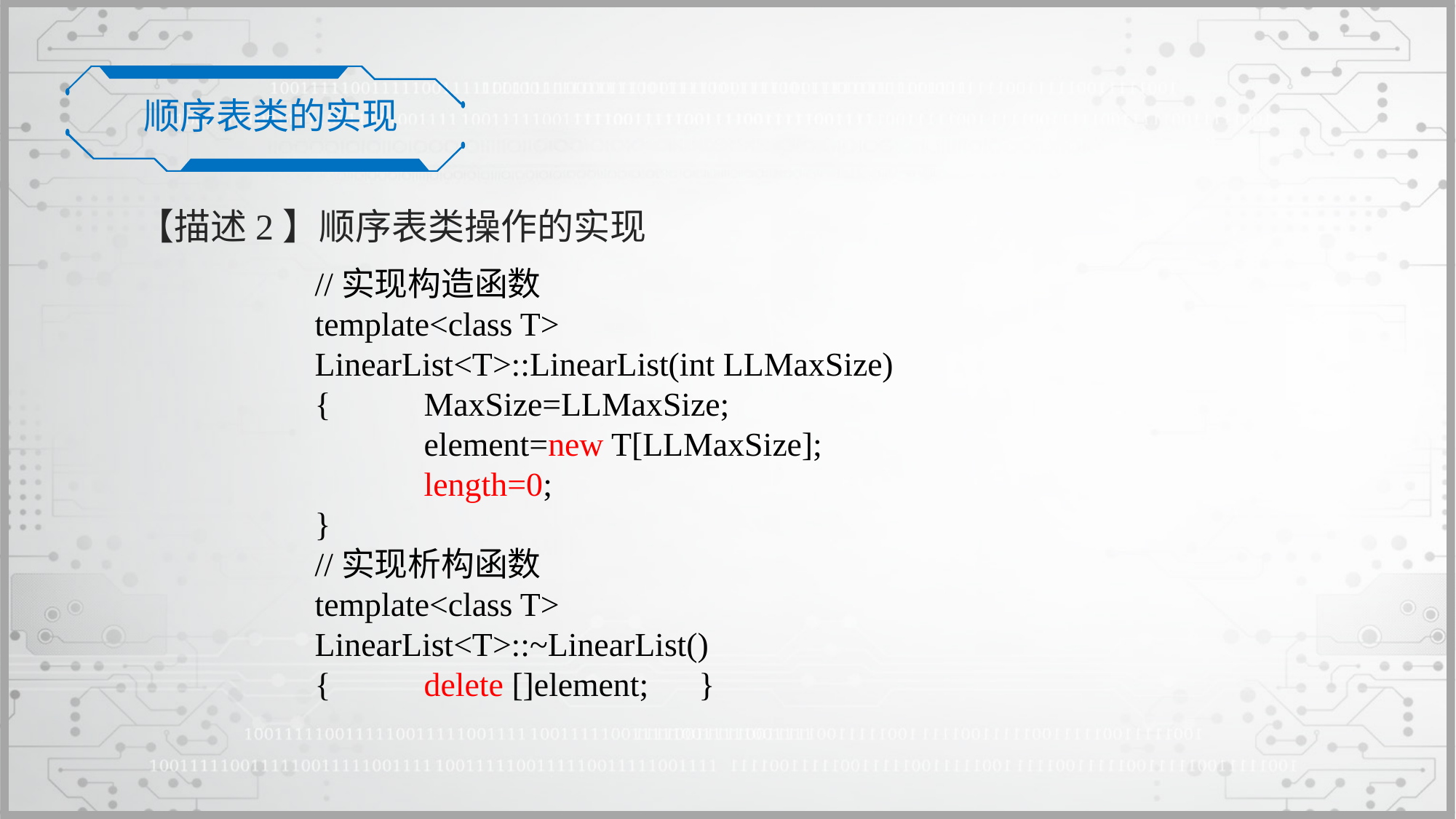

顺序表类的实现
【描述2】顺序表类操作的实现
//实现构造函数
template<class T>
LinearList<T>::LinearList(int LLMaxSize)
{	MaxSize=LLMaxSize;
 	element=new T[LLMaxSize];
 	length=0;
}
//实现析构函数
template<class T>
LinearList<T>::~LinearList()
{    	delete []element;      }